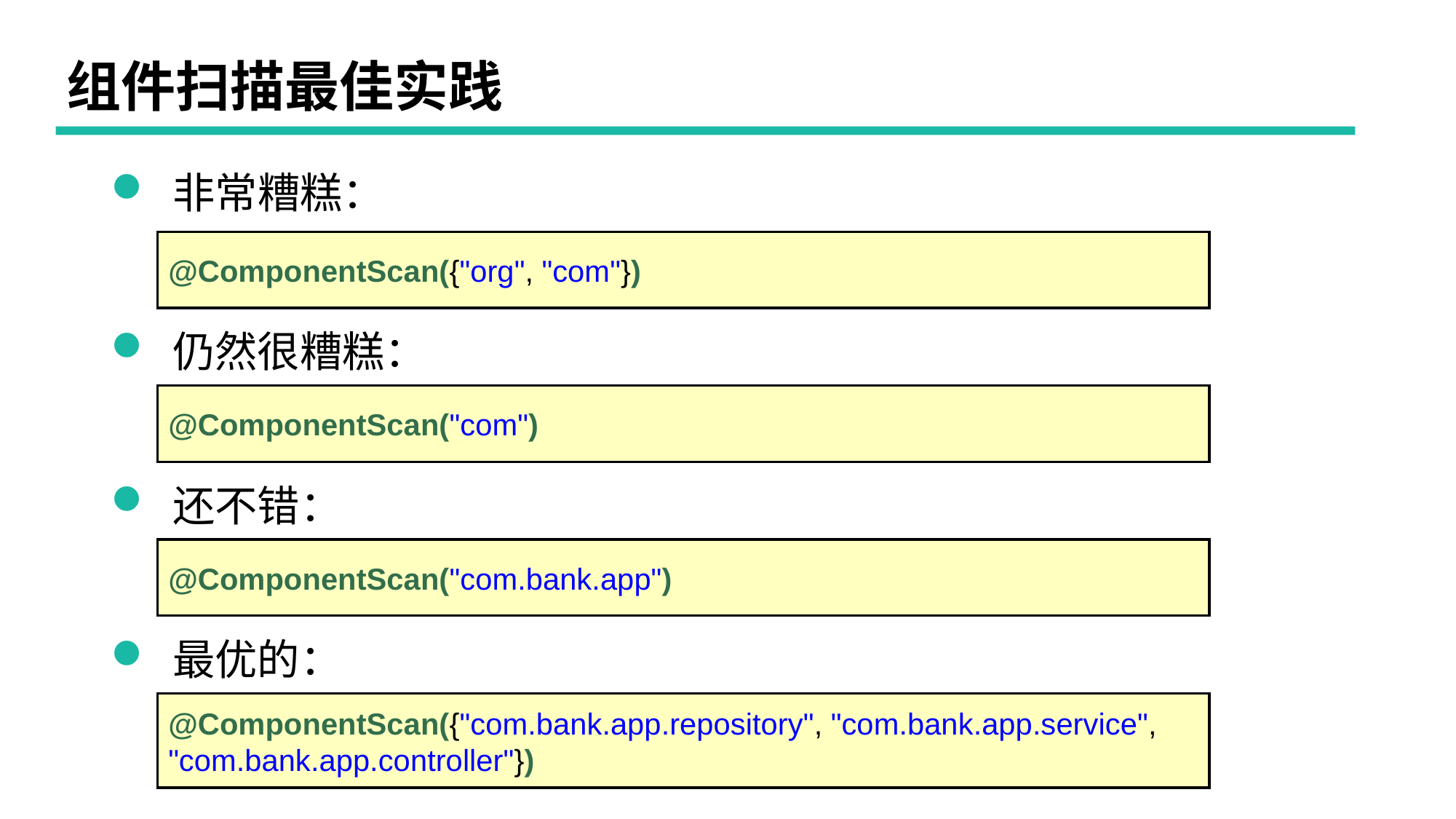

# 组件扫描最佳实践
 非常糟糕：
@ComponentScan({"org", "com"})
 仍然很糟糕：
@ComponentScan("com")
 还不错：
@ComponentScan("com.bank.app")
 最优的：
@ComponentScan({"com.bank.app.repository", "com.bank.app.service", "com.bank.app.controller"})